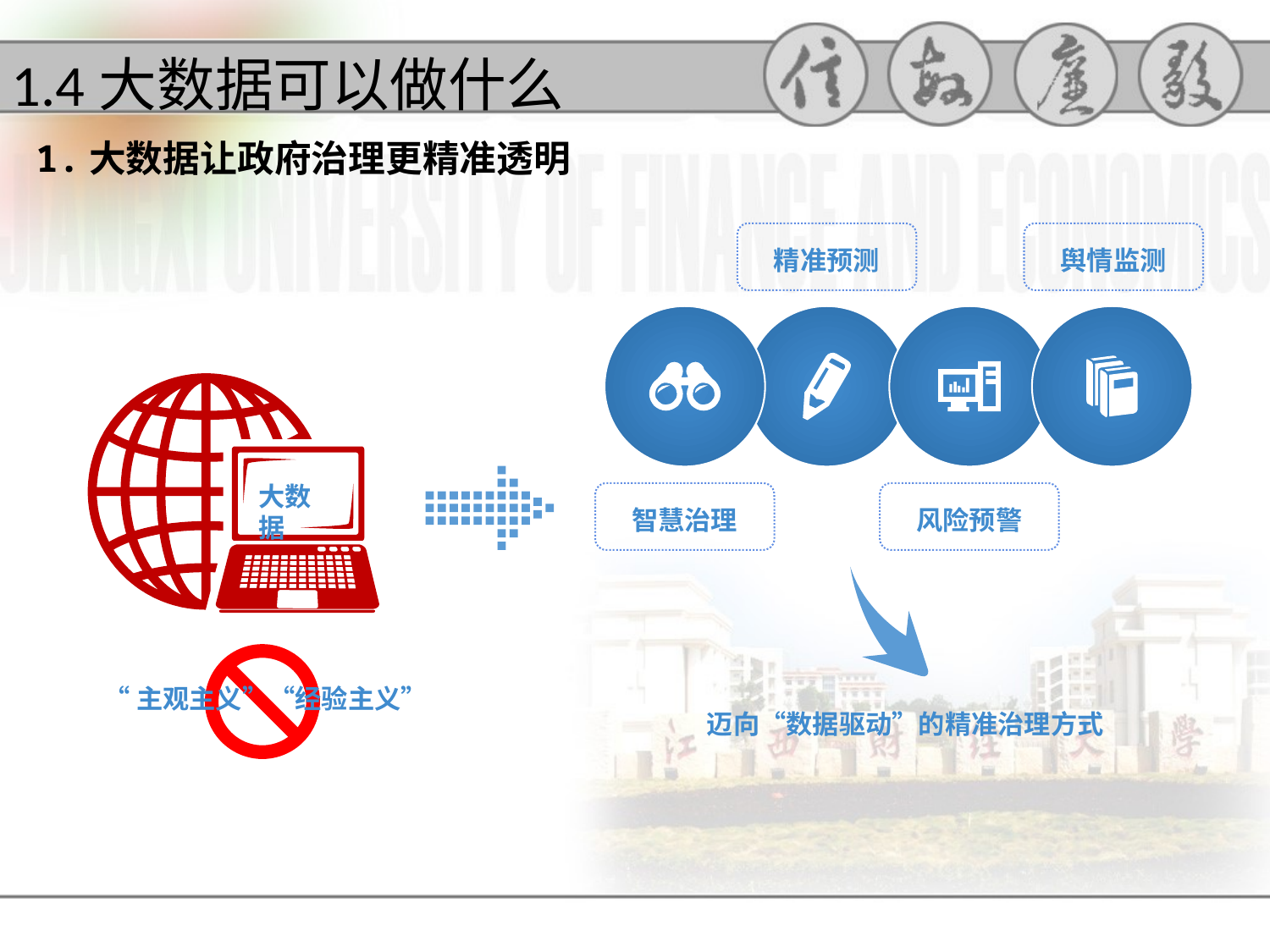

1.4大数据可以做什么
1.大数据让政府治理更精准透明
精准预测
舆情监测

智慧治理
风险预警

大数据

“主观主义”“经验主义”
迈向“数据驱动”的精准治理方式